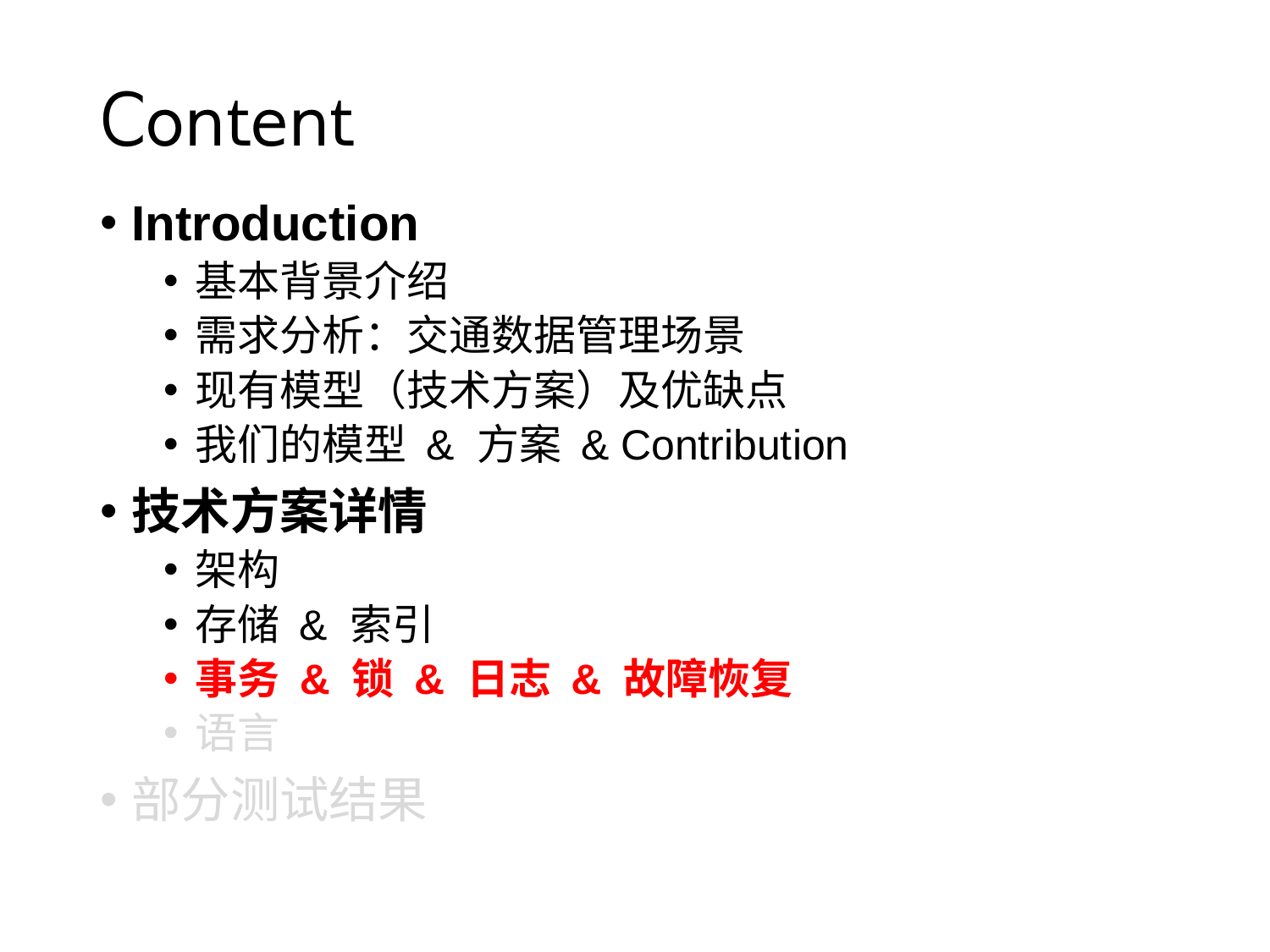

# Content
Introduction
基本背景介绍
需求分析：交通数据管理场景
现有模型（技术方案）及优缺点
我们的模型 & 方案 & Contribution
技术方案详情
架构
存储 & 索引
事务 & 锁 & 日志 & 故障恢复
语言
部分测试结果